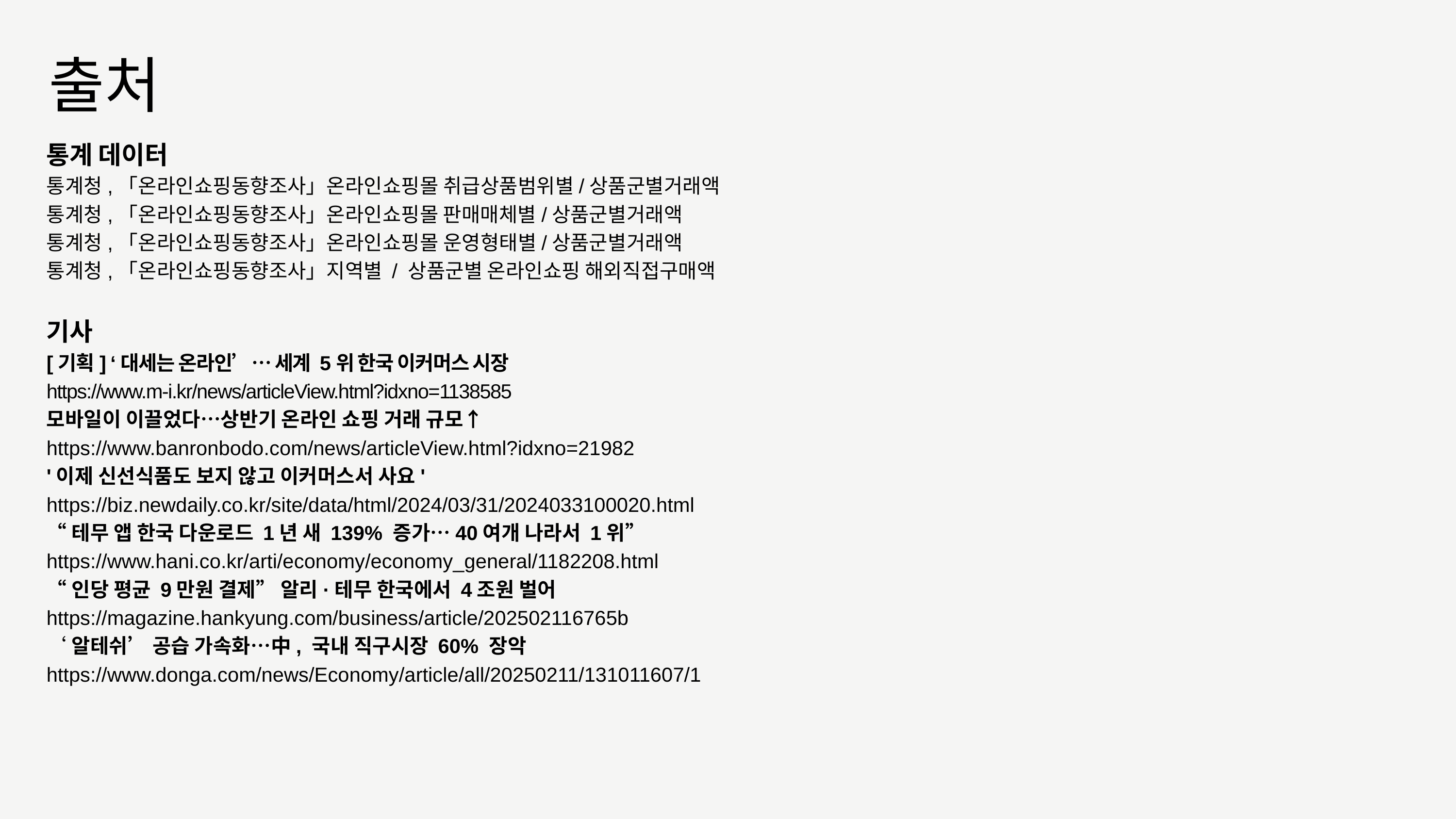

출처
통계 데이터
통계청,「온라인쇼핑동향조사」온라인쇼핑몰 취급상품범위별/상품군별거래액
통계청,「온라인쇼핑동향조사」온라인쇼핑몰 판매매체별/상품군별거래액
통계청,「온라인쇼핑동향조사」온라인쇼핑몰 운영형태별/상품군별거래액
통계청,「온라인쇼핑동향조사」지역별 / 상품군별 온라인쇼핑 해외직접구매액

기사
[기획] ‘대세는 온라인’… 세계 5위 한국 이커머스 시장
https://www.m-i.kr/news/articleView.html?idxno=1138585
모바일이 이끌었다…상반기 온라인 쇼핑 거래 규모↑
https://www.banronbodo.com/news/articleView.html?idxno=21982
'이제 신선식품도 보지 않고 이커머스서 사요'
https://biz.newdaily.co.kr/site/data/html/2024/03/31/2024033100020.html
“테무 앱 한국 다운로드 1년 새 139% 증가…40여개 나라서 1위”
https://www.hani.co.kr/arti/economy/economy_general/1182208.html
“인당 평균 9만원 결제” 알리·테무 한국에서 4조원 벌어
https://magazine.hankyung.com/business/article/202502116765b
‘알테쉬’ 공습 가속화…中, 국내 직구시장 60% 장악
https://www.donga.com/news/Economy/article/all/20250211/131011607/1